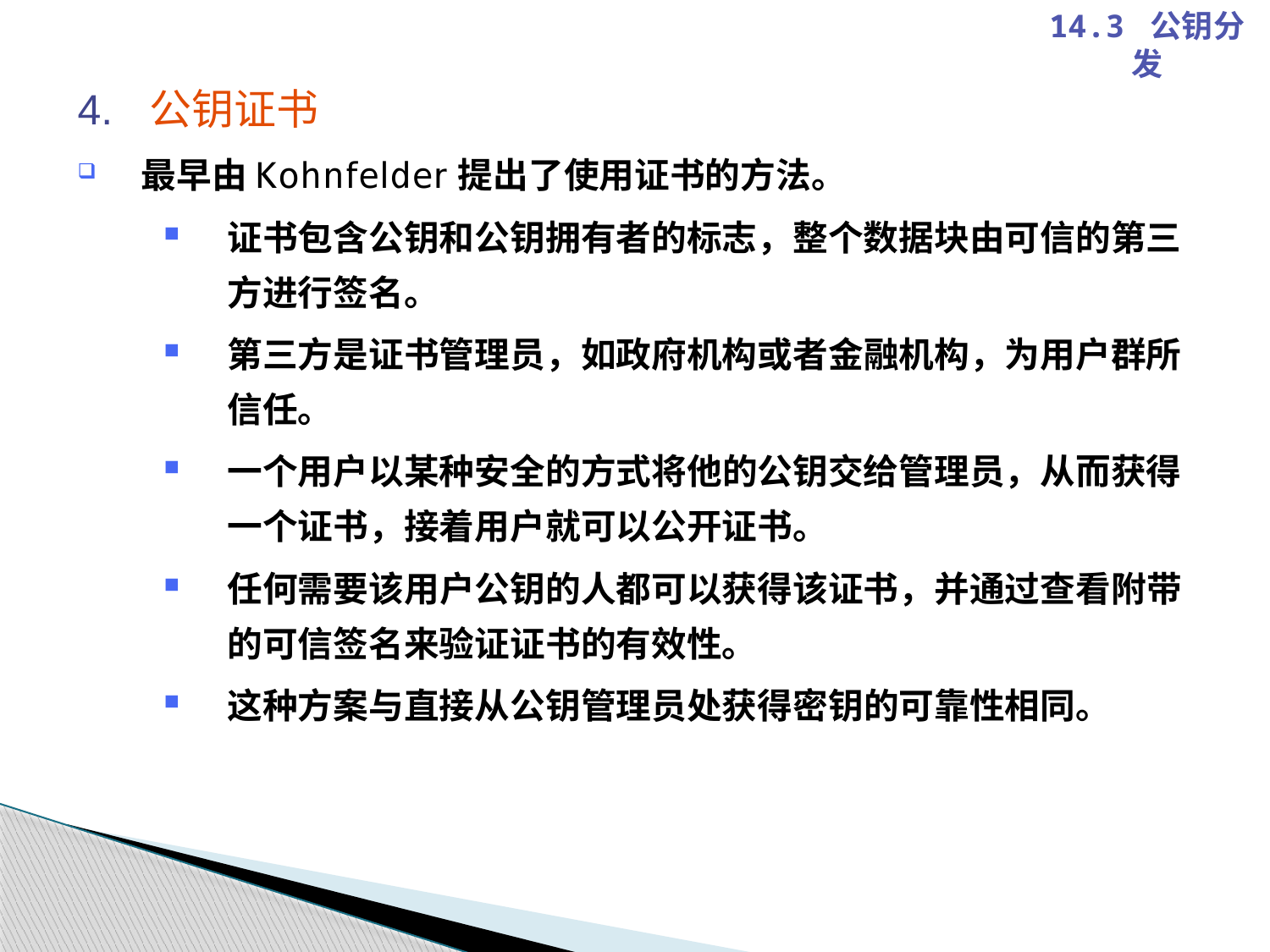

14.3 公钥分发
公钥证书
最早由Kohnfelder提出了使用证书的方法。
证书包含公钥和公钥拥有者的标志，整个数据块由可信的第三方进行签名。
第三方是证书管理员，如政府机构或者金融机构，为用户群所信任。
一个用户以某种安全的方式将他的公钥交给管理员，从而获得一个证书，接着用户就可以公开证书。
任何需要该用户公钥的人都可以获得该证书，并通过查看附带的可信签名来验证证书的有效性。
这种方案与直接从公钥管理员处获得密钥的可靠性相同。